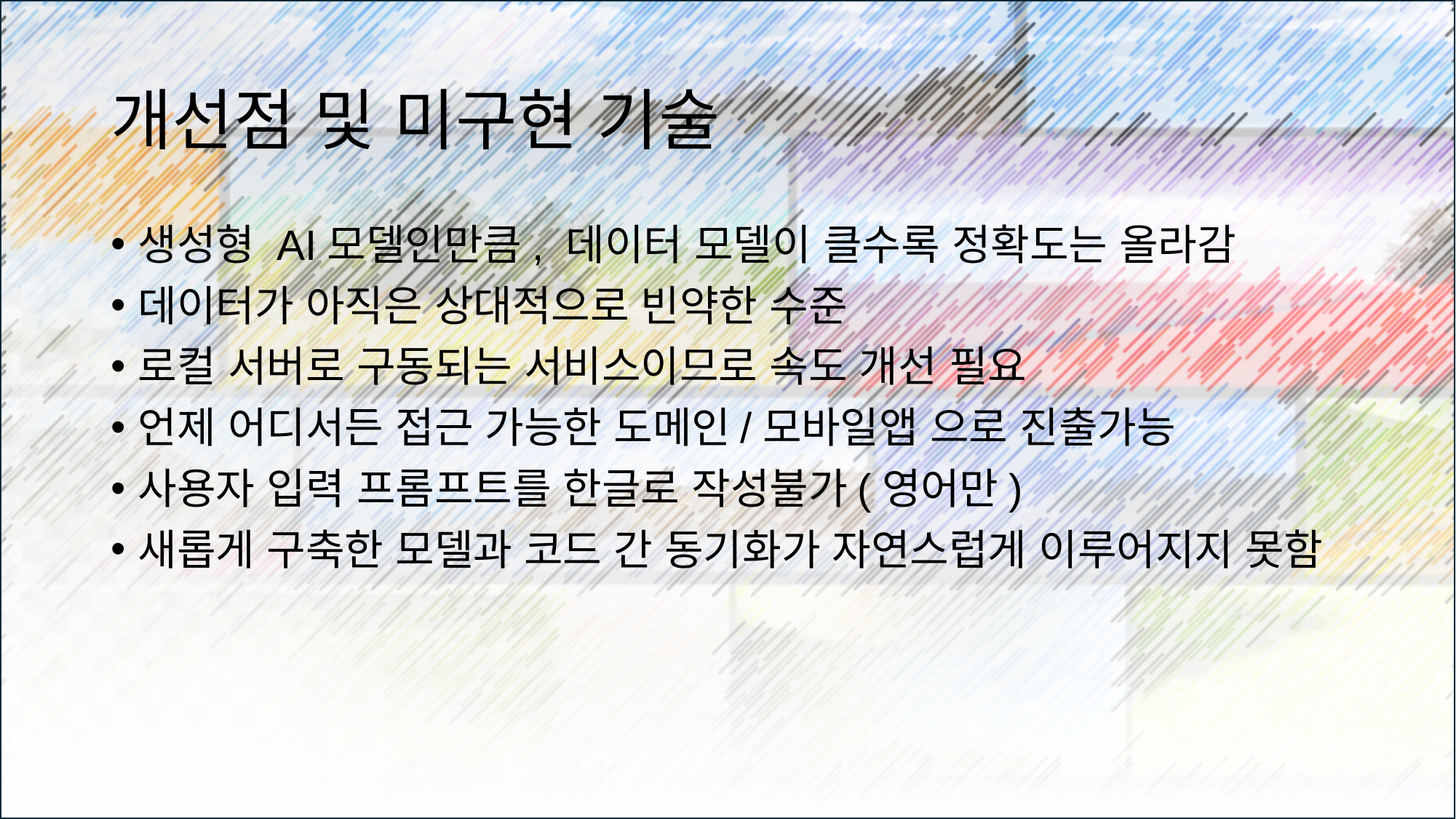

# 개선점 및 미구현 기술
생성형 AI모델인만큼, 데이터 모델이 클수록 정확도는 올라감
데이터가 아직은 상대적으로 빈약한 수준
로컬 서버로 구동되는 서비스이므로 속도 개선 필요
언제 어디서든 접근 가능한 도메인/모바일앱 으로 진출가능
사용자 입력 프롬프트를 한글로 작성불가(영어만)
새롭게 구축한 모델과 코드 간 동기화가 자연스럽게 이루어지지 못함